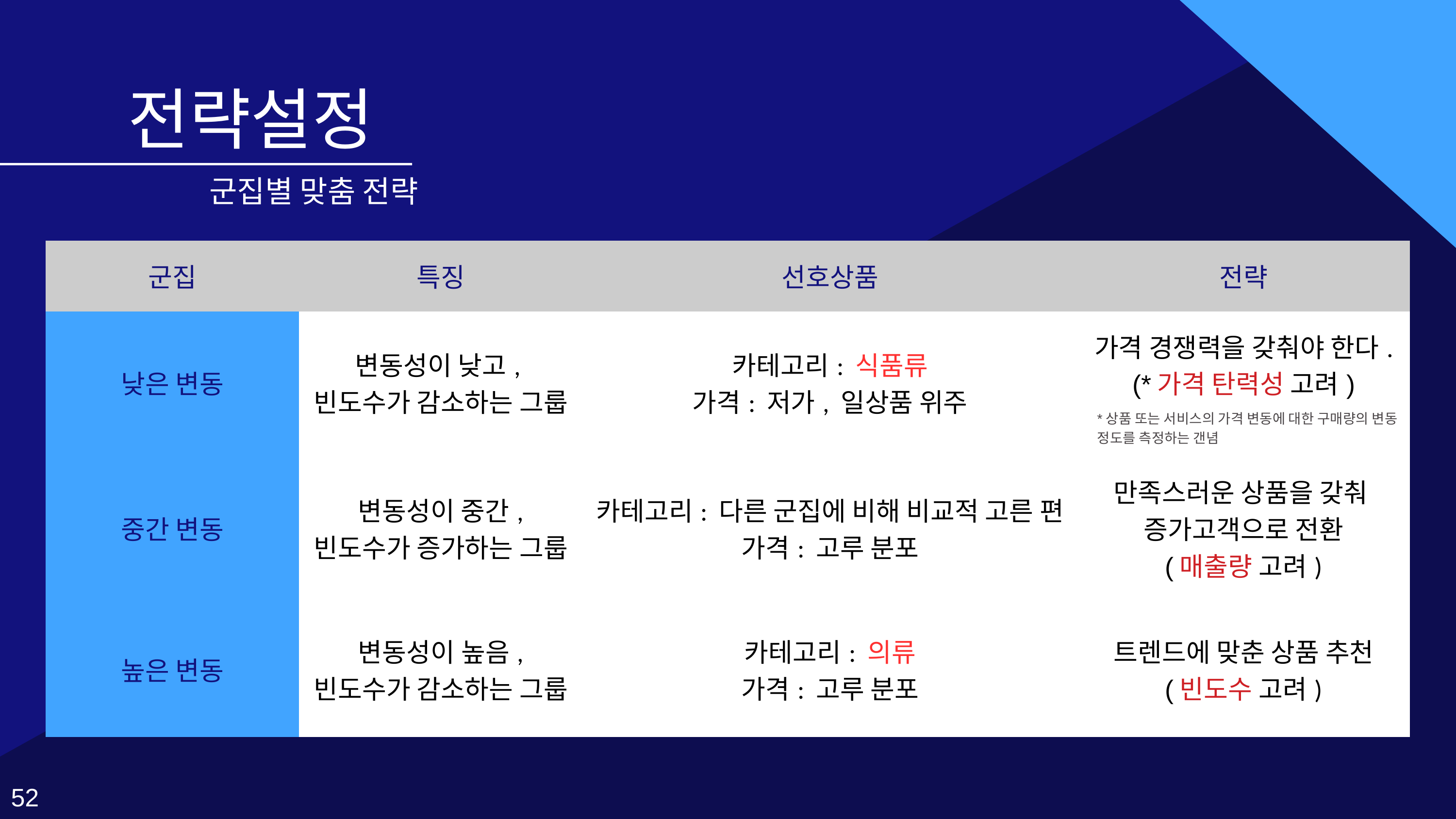

전략설정

군집별 맞춤 전략
| 군집 | 특징 | 선호상품 | 전략 |
| --- | --- | --- | --- |
| 낮은 변동 | 변동성이 낮고, 빈도수가 감소하는 그룹 | 카테고리: 식품류 가격: 저가, 일상품 위주 | 가격 경쟁력을 갖춰야 한다. (\*가격 탄력성 고려) |
| 중간 변동 | 변동성이 중간, 빈도수가 증가하는 그룹 | 카테고리: 다른 군집에 비해 비교적 고른 편 가격: 고루 분포 | 만족스러운 상품을 갖춰 증가고객으로 전환 (매출량 고려) |
| 높은 변동 | 변동성이 높음, 빈도수가 감소하는 그룹 | 카테고리: 의류 가격: 고루 분포 | 트렌드에 맞춘 상품 추천 (빈도수 고려) |
*상품 또는 서비스의 가격 변동에 대한 구매량의 변동 정도를 측정하는 갠념
52